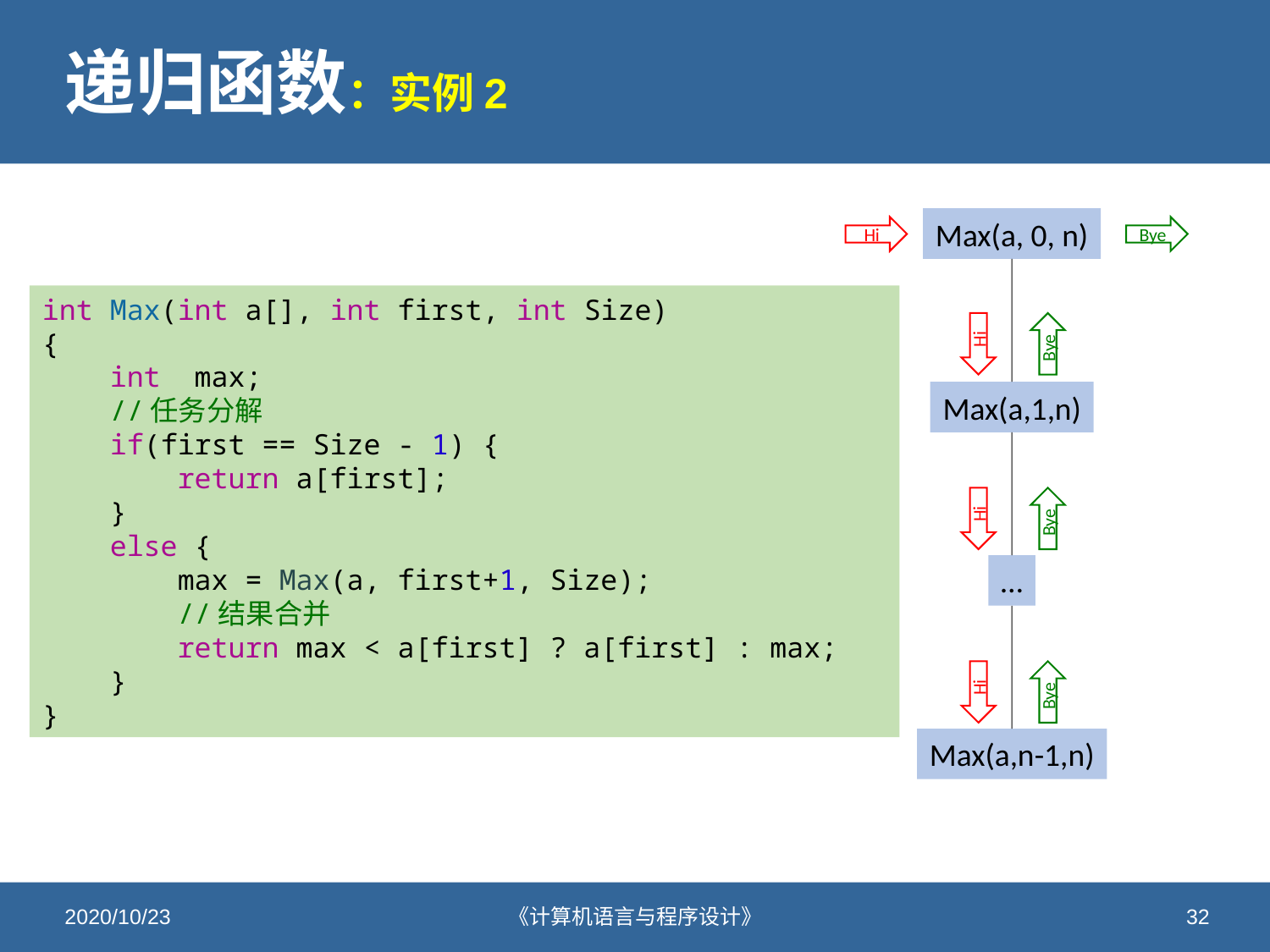

# 递归函数：实例2
Max(a, 0, n)
Hi
Bye
int Max(int a[], int first, int Size)
{
    int  max;
    //任务分解
    if(first == Size - 1) {
        return a[first];
    }
    else {
        max = Max(a, first+1, Size);
        //结果合并
        return max < a[first] ? a[first] : max;
    }
}
Bye
Hi
Max(a,1,n)
Bye
Hi
…
Bye
Hi
Max(a,n-1,n)
2020/10/23
《计算机语言与程序设计》
32